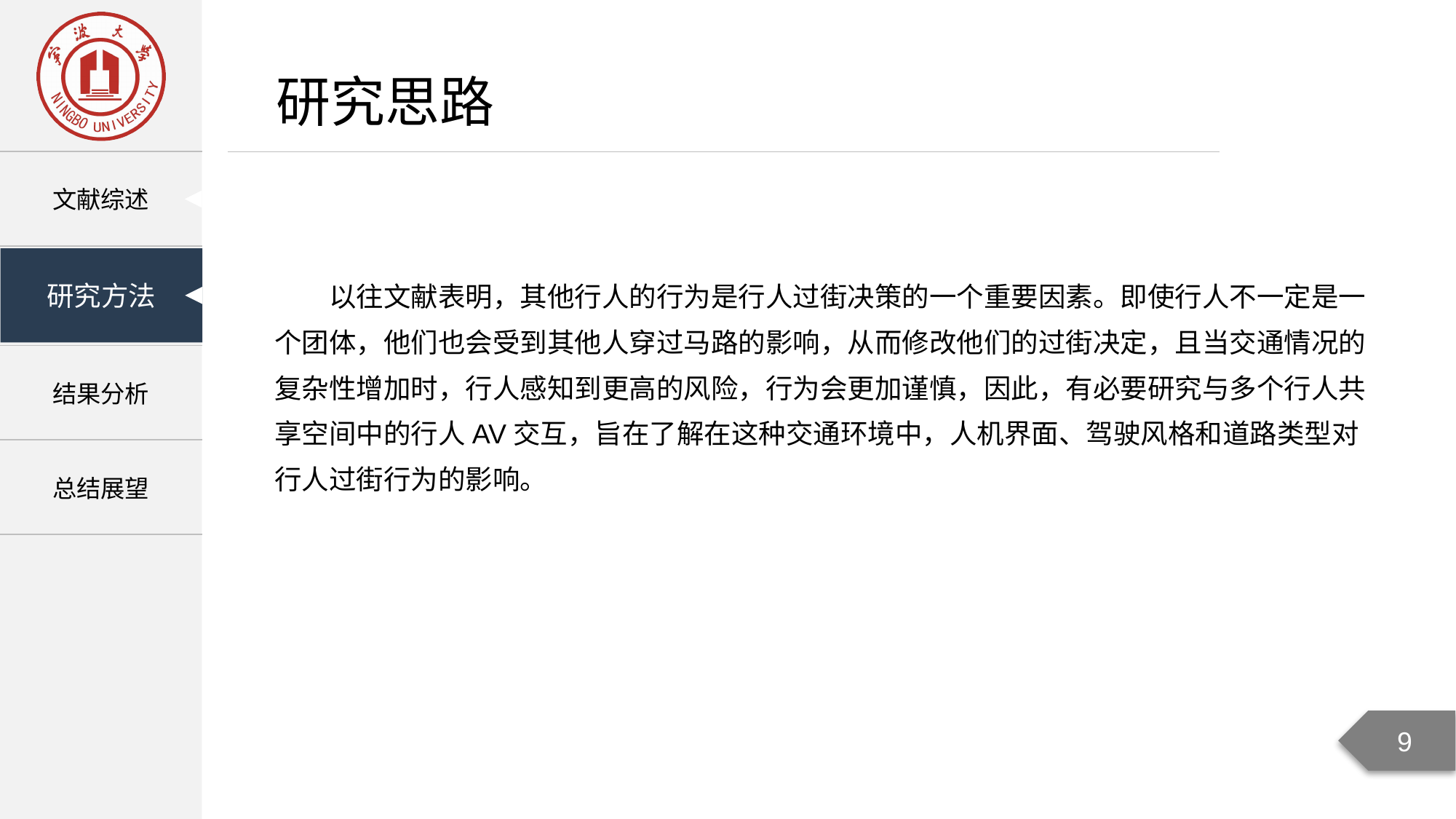

研究思路
以往文献表明，其他行人的行为是行人过街决策的一个重要因素。即使行人不一定是一个团体，他们也会受到其他人穿过马路的影响，从而修改他们的过街决定，且当交通情况的复杂性增加时，行人感知到更高的风险，行为会更加谨慎，因此，有必要研究与多个行人共享空间中的行人AV交互，旨在了解在这种交通环境中，人机界面、驾驶风格和道路类型对行人过街行为的影响。